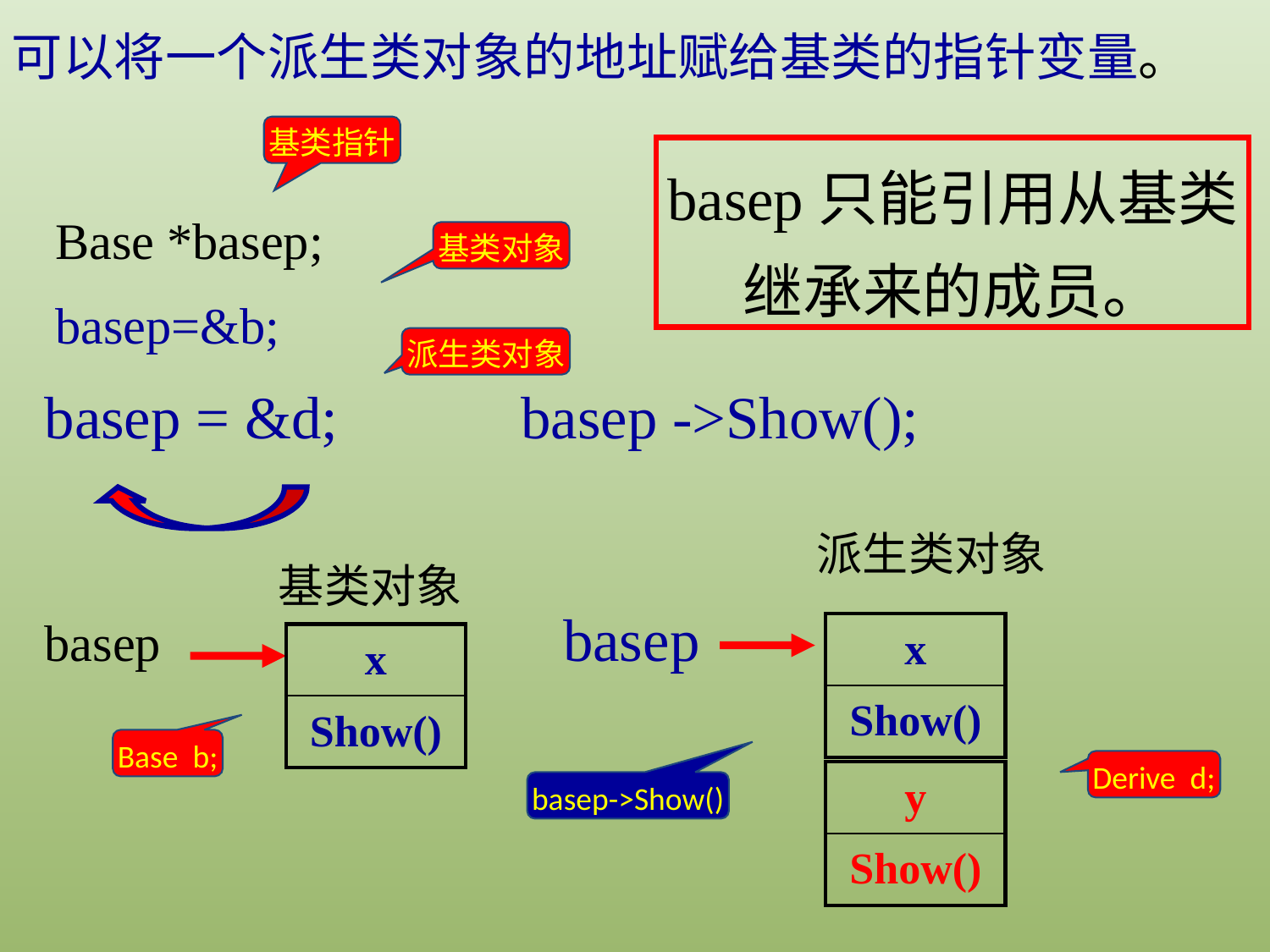

可以将一个派生类对象的地址赋给基类的指针变量。
基类指针
basep只能引用从基类继承来的成员。
Base *basep;
基类对象
basep=&b;
派生类对象
basep = &d;
basep ->Show();

派生类对象
基类对象
basep
basep
| x |
| --- |
| Show() |
| x |
| --- |
| Show() |

Base  b;
Derive  d;
| y |
| --- |
| Show() |
basep->Show()
781